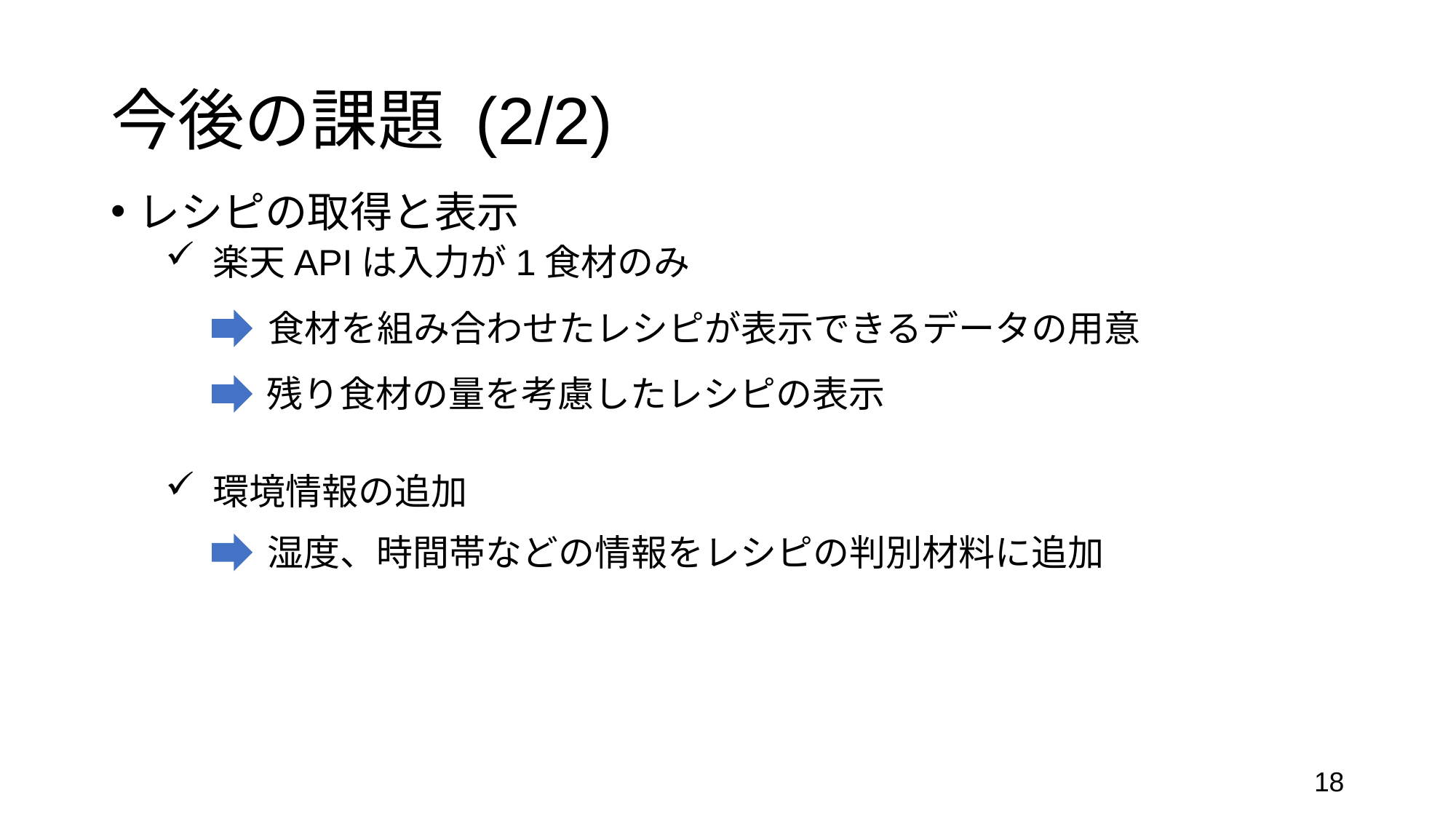

# 今後の課題 (2/2)
レシピの取得と表示
 楽天APIは入力が1食材のみ

 環境情報の追加
食材を組み合わせたレシピが表示できるデータの用意

残り食材の量を考慮したレシピの表示

湿度、時間帯などの情報をレシピの判別材料に追加

18